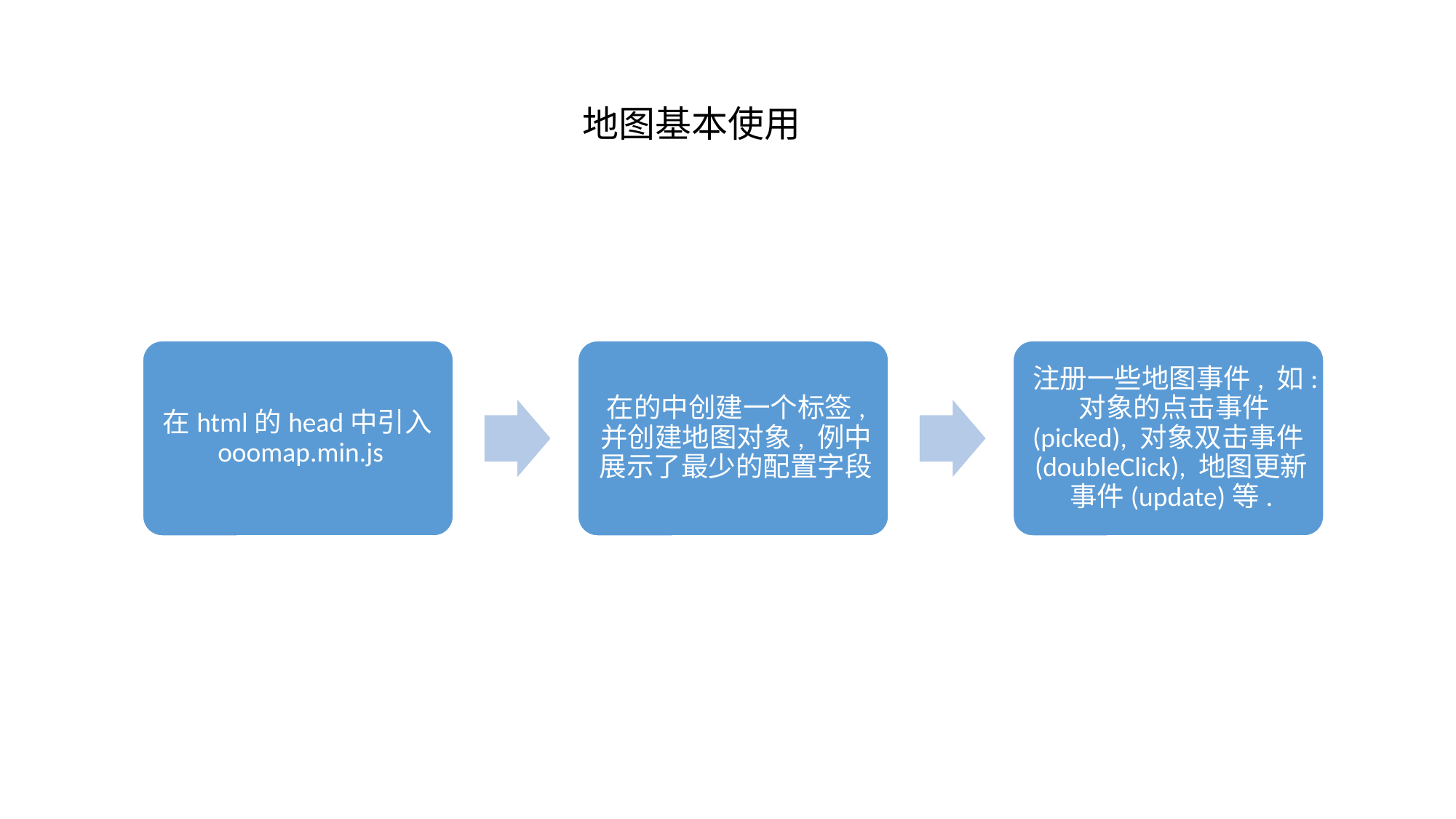

地图基本使用
在html的head中引入ooomap.min.js

在的中创建一个标签, 并创建地图对象, 例中展示了最少的配置字段

注册一些地图事件, 如: 对象的点击事件(picked), 对象双击事件(doubleClick), 地图更新事件(update)等.